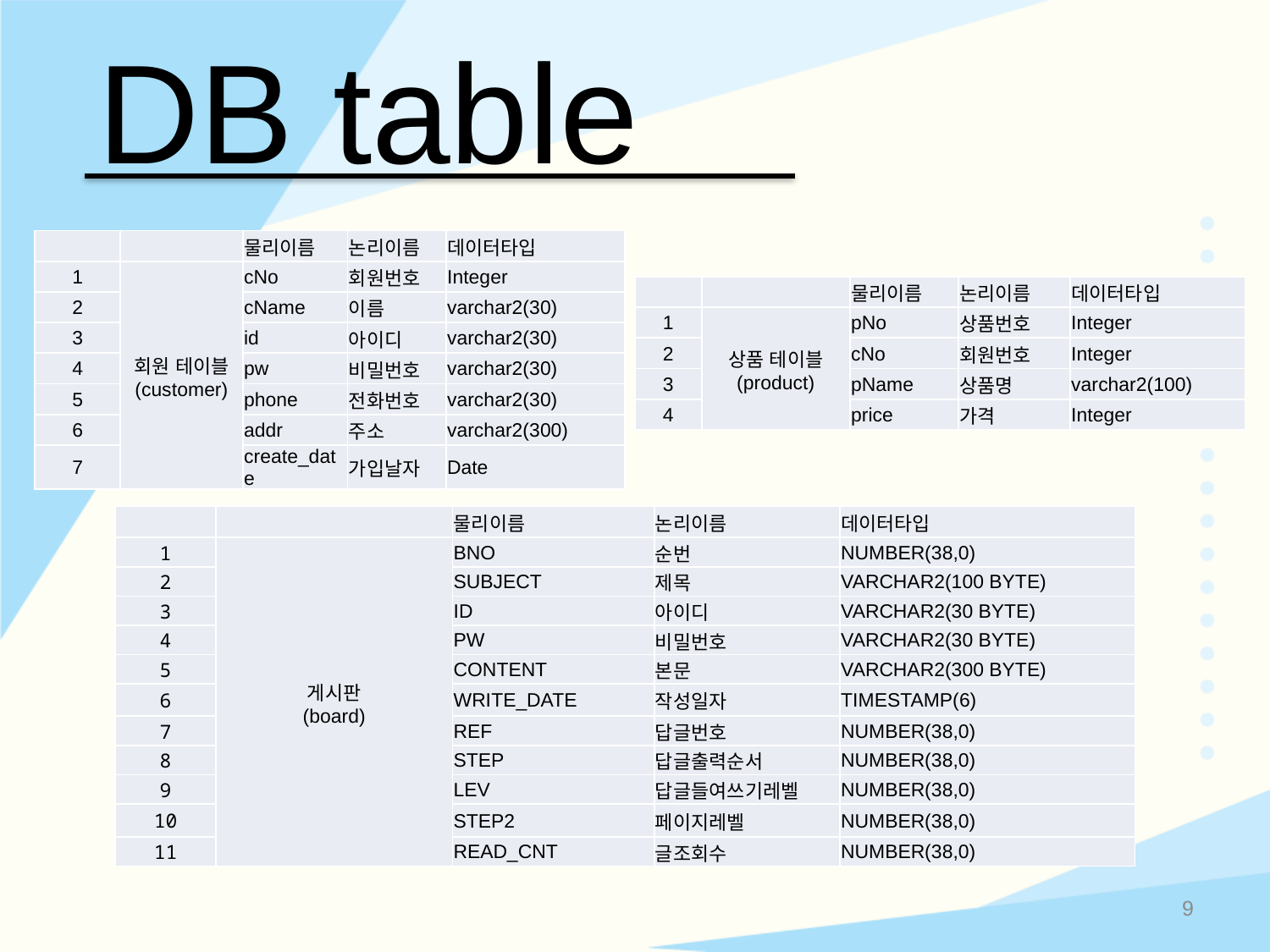

# DB table
|  |  | 물리이름 | 논리이름 | 데이터타입 |
| --- | --- | --- | --- | --- |
| 1 | 회원 테이블 (customer) | cNo | 회원번호 | Integer |
| 2 |  | cName | 이름 | varchar2(30) |
| 3 |  | id | 아이디 | varchar2(30) |
| 4 |  | pw | 비밀번호 | varchar2(30) |
| 5 |  | phone | 전화번호 | varchar2(30) |
| 6 |  | addr | 주소 | varchar2(300) |
| 7 |  | create\_date | 가입날자 | Date |
|  |  | 물리이름 | 논리이름 | 데이터타입 |
| --- | --- | --- | --- | --- |
| 1 | 상품 테이블 (product) | pNo | 상품번호 | Integer |
| 2 |  | cNo | 회원번호 | Integer |
| 3 |  | pName | 상품명 | varchar2(100) |
| 4 |  | price | 가격 | Integer |
|  |  | 물리이름 | 논리이름 | 데이터타입 |
| --- | --- | --- | --- | --- |
| 1 | 게시판 (board) | BNO | 순번 | NUMBER(38,0) |
| 2 |  | SUBJECT | 제목 | VARCHAR2(100 BYTE) |
| 3 |  | ID | 아이디 | VARCHAR2(30 BYTE) |
| 4 |  | PW | 비밀번호 | VARCHAR2(30 BYTE) |
| 5 |  | CONTENT | 본문 | VARCHAR2(300 BYTE) |
| 6 |  | WRITE\_DATE | 작성일자 | TIMESTAMP(6) |
| 7 |  | REF | 답글번호 | NUMBER(38,0) |
| 8 |  | STEP | 답글출력순서 | NUMBER(38,0) |
| 9 |  | LEV | 답글들여쓰기레벨 | NUMBER(38,0) |
| 10 |  | STEP2 | 페이지레벨 | NUMBER(38,0) |
| 11 |  | READ\_CNT | 글조회수 | NUMBER(38,0) |
9